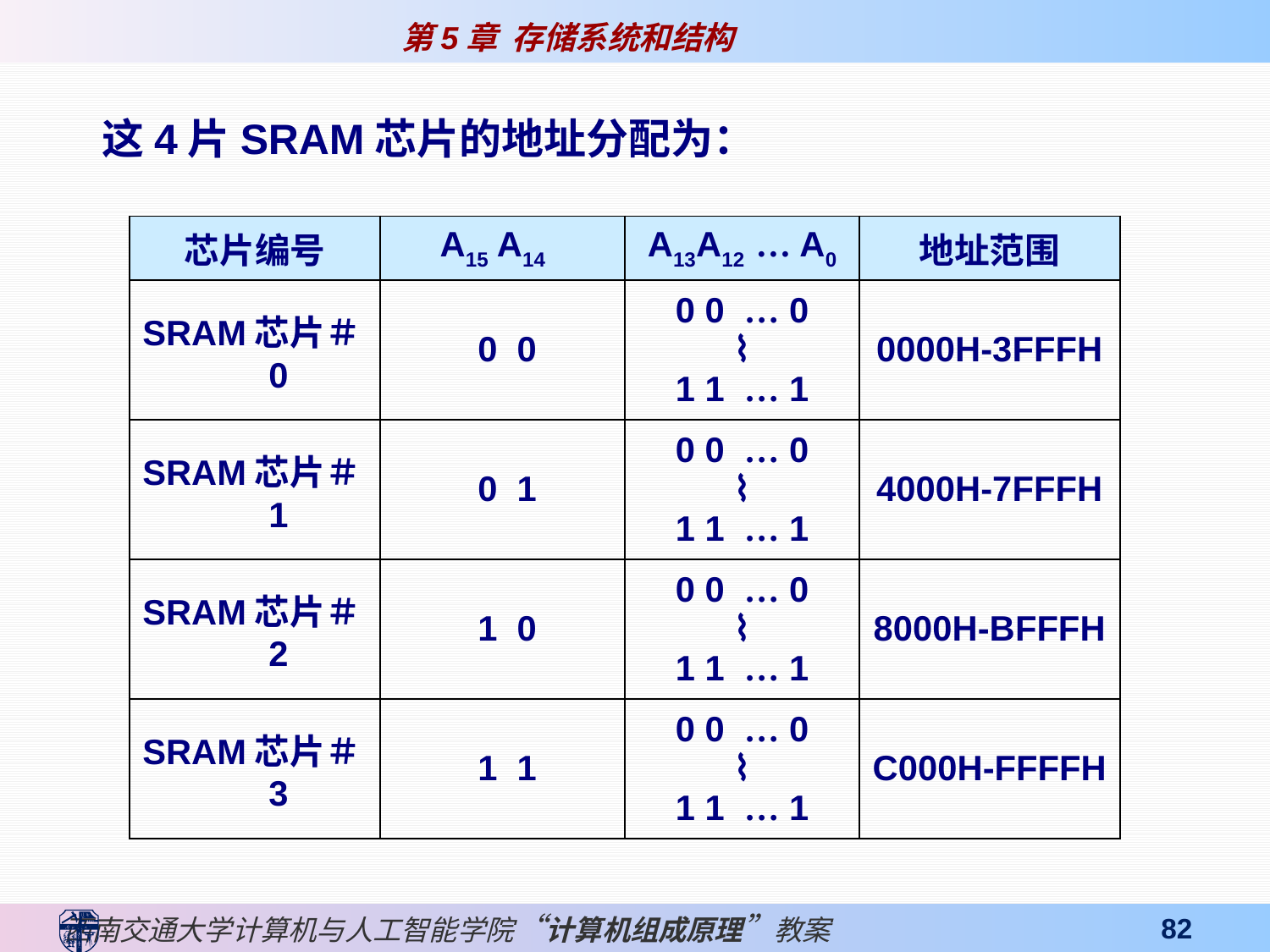

这4片SRAM芯片的地址分配为：
| 芯片编号 | A15 A14 | A13A12 … A0 | 地址范围 |
| --- | --- | --- | --- |
| SRAM芯片＃0 | 0 0 | 0 0 … 0 ⌇ 1 1 … 1 | 0000H-3FFFH |
| SRAM芯片＃1 | 0 1 | 0 0 … 0 ⌇ 1 1 … 1 | 4000H-7FFFH |
| SRAM芯片＃2 | 1 0 | 0 0 … 0 ⌇ 1 1 … 1 | 8000H-BFFFH |
| SRAM芯片＃3 | 1 1 | 0 0 … 0 ⌇ 1 1 … 1 | C000H-FFFFH |